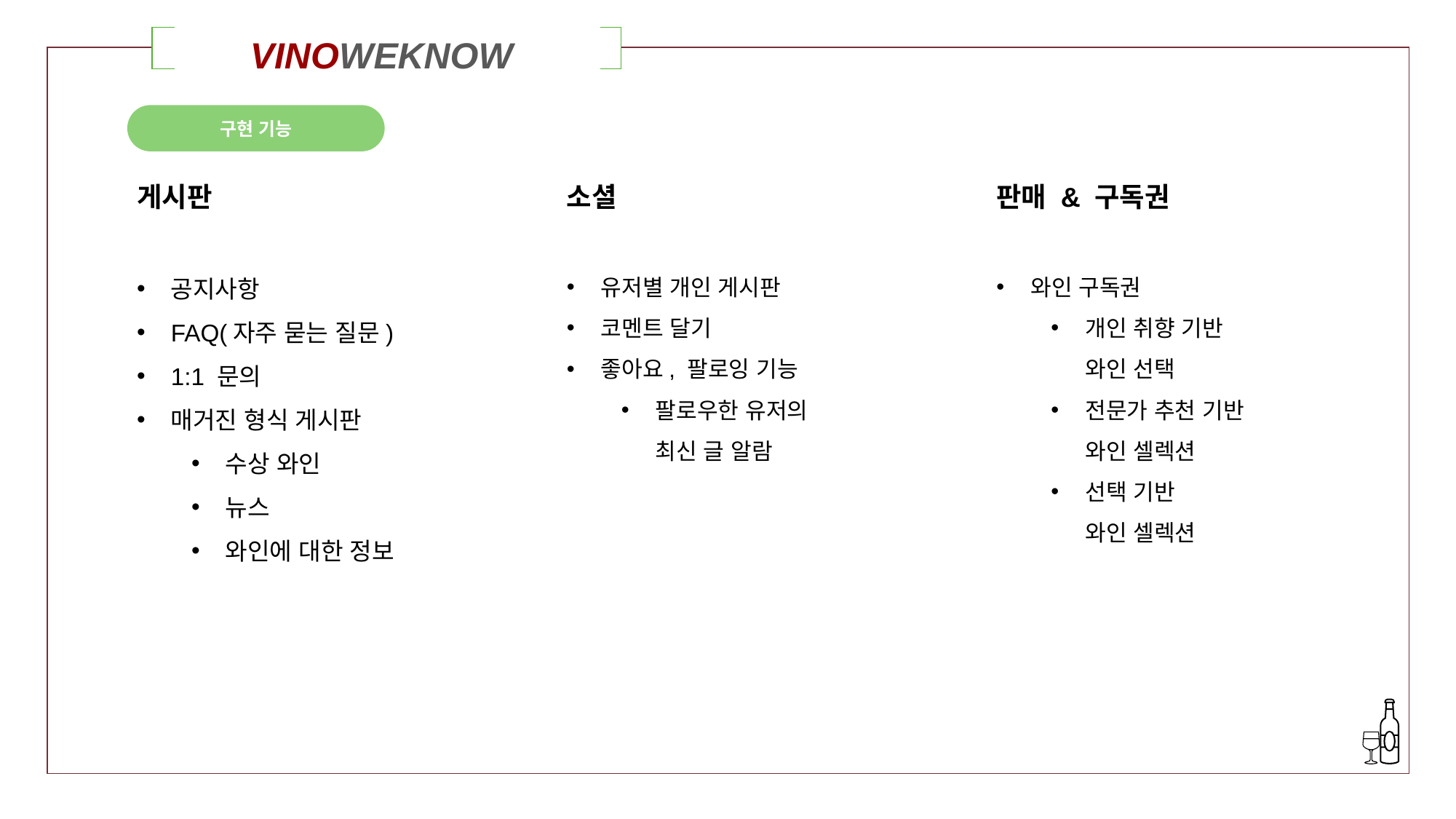

VINOWEKNOW
|  |  |  |
| --- | --- | --- |

구현 기능
게시판
소셜
판매 & 구독권
공지사항
FAQ(자주 묻는 질문)
1:1 문의
매거진 형식 게시판
수상 와인
뉴스
와인에 대한 정보
유저별 개인 게시판
코멘트 달기
좋아요, 팔로잉 기능
팔로우한 유저의
최신 글 알람
와인 구독권
개인 취향 기반
와인 선택
전문가 추천 기반
와인 셀렉션
선택 기반
와인 셀렉션